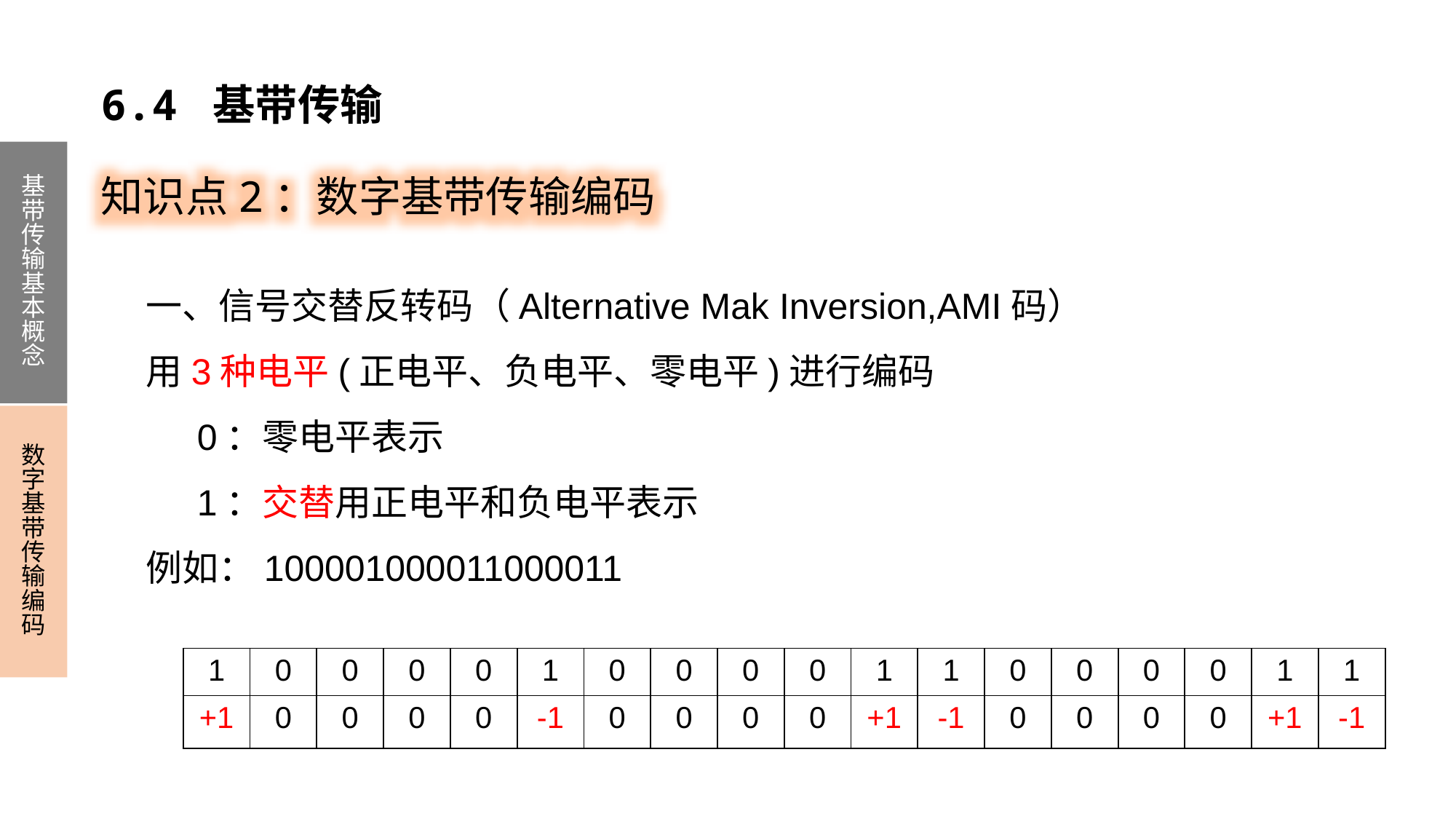

6.4 基带传输
知识点2：数字基带传输编码
基带传输基本概念
数字基带传输编码
一、信号交替反转码（Alternative Mak Inversion,AMI码）
用3种电平(正电平、负电平、零电平)进行编码
     0：零电平表示
     1：交替用正电平和负电平表示
例如：100001000011000011
| 1 | 0 | 0 | 0 | 0 | 1 | 0 | 0 | 0 | 0 | 1 | 1 | 0 | 0 | 0 | 0 | 1 | 1 |
| --- | --- | --- | --- | --- | --- | --- | --- | --- | --- | --- | --- | --- | --- | --- | --- | --- | --- |
| +1 | 0 | 0 | 0 | 0 | -1 | 0 | 0 | 0 | 0 | +1 | -1 | 0 | 0 | 0 | 0 | +1 | -1 |